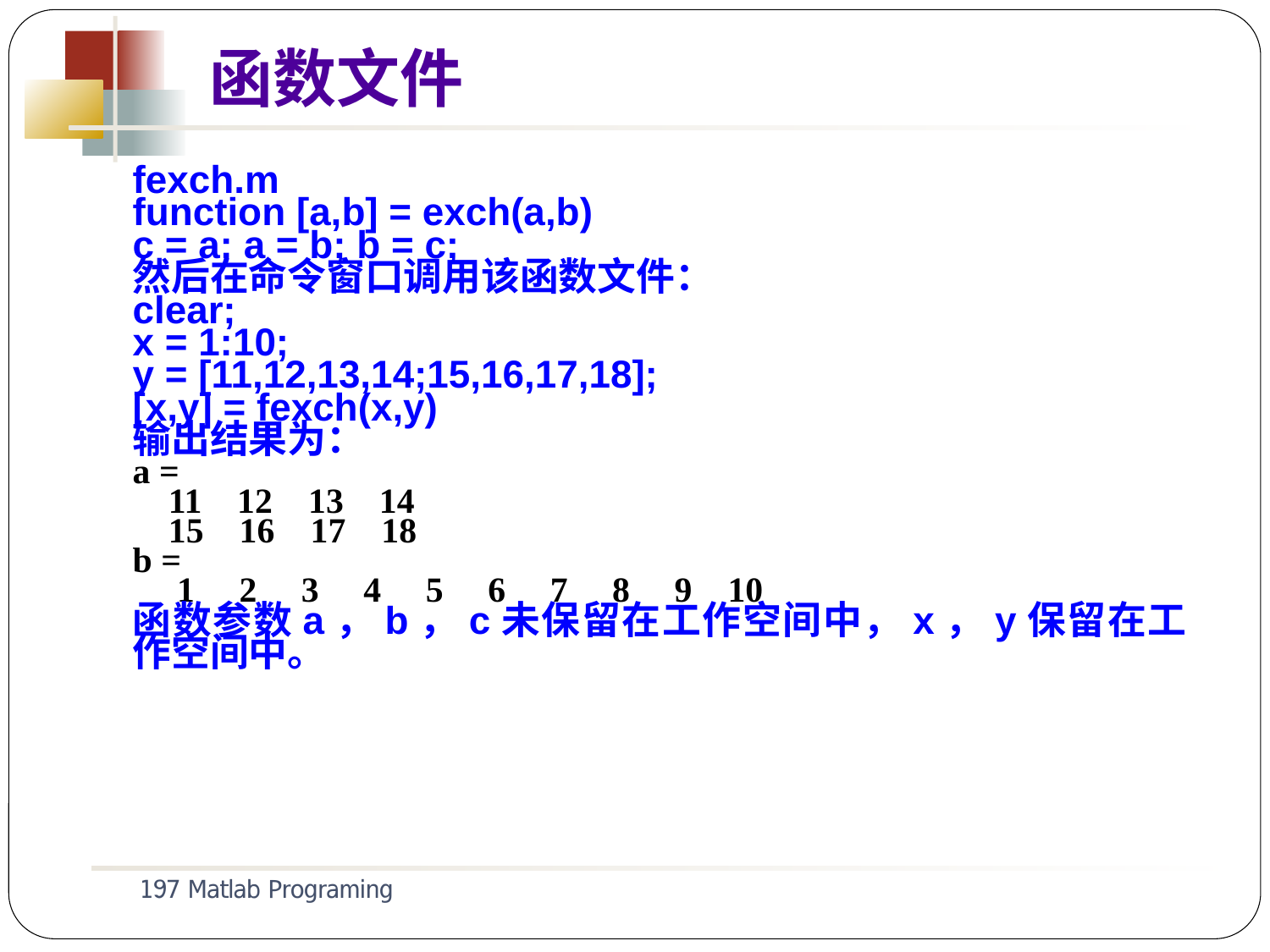

函数文件
fexch.m
function [a,b] = exch(a,b)
c = a; a = b; b = c;
然后在命令窗口调用该函数文件：
clear;
x = 1:10;
y = [11,12,13,14;15,16,17,18];
[x,y] = fexch(x,y)
输出结果为：
a =
    11    12    13    14
    15    16    17    18
b =
     1     2     3     4     5     6     7     8     9    10
函数参数a，b，c未保留在工作空间中，x，y保留在工作空间中。
197 Matlab Programing